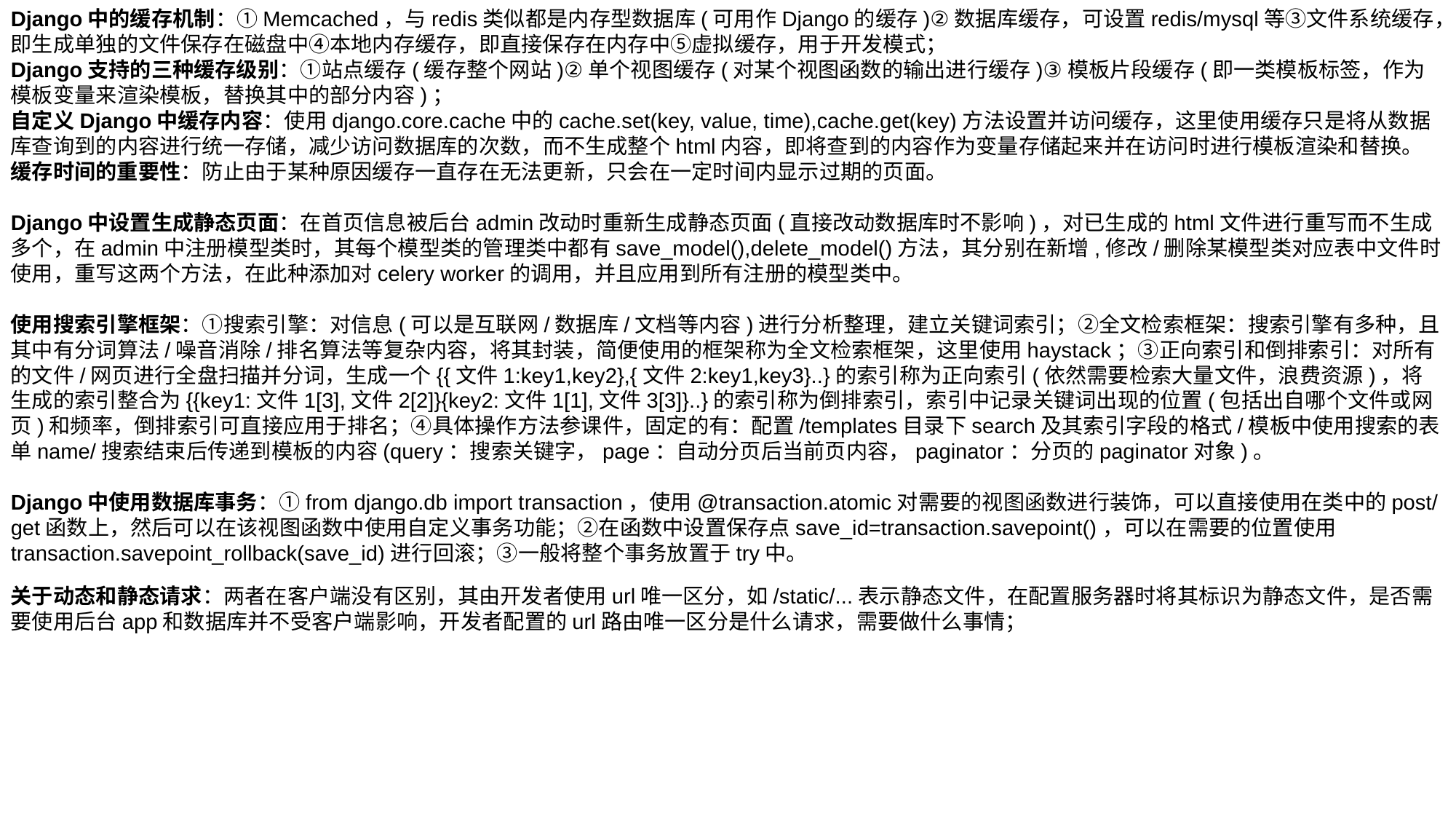

Django中的缓存机制：①Memcached，与redis类似都是内存型数据库(可用作Django的缓存)②数据库缓存，可设置redis/mysql等③文件系统缓存，即生成单独的文件保存在磁盘中④本地内存缓存，即直接保存在内存中⑤虚拟缓存，用于开发模式；
Django支持的三种缓存级别：①站点缓存(缓存整个网站)②单个视图缓存(对某个视图函数的输出进行缓存)③模板片段缓存(即一类模板标签，作为模板变量来渲染模板，替换其中的部分内容)；
自定义Django中缓存内容：使用django.core.cache中的cache.set(key, value, time),cache.get(key)方法设置并访问缓存，这里使用缓存只是将从数据库查询到的内容进行统一存储，减少访问数据库的次数，而不生成整个html内容，即将查到的内容作为变量存储起来并在访问时进行模板渲染和替换。
缓存时间的重要性：防止由于某种原因缓存一直存在无法更新，只会在一定时间内显示过期的页面。

Django中设置生成静态页面：在首页信息被后台admin改动时重新生成静态页面(直接改动数据库时不影响)，对已生成的html文件进行重写而不生成多个，在admin中注册模型类时，其每个模型类的管理类中都有save_model(),delete_model()方法，其分别在新增,修改/删除某模型类对应表中文件时使用，重写这两个方法，在此种添加对celery worker的调用，并且应用到所有注册的模型类中。

使用搜索引擎框架：①搜索引擎：对信息(可以是互联网/数据库/文档等内容)进行分析整理，建立关键词索引；②全文检索框架：搜索引擎有多种，且其中有分词算法/噪音消除/排名算法等复杂内容，将其封装，简便使用的框架称为全文检索框架，这里使用haystack；③正向索引和倒排索引：对所有的文件/网页进行全盘扫描并分词，生成一个{{文件1:key1,key2},{文件2:key1,key3}..}的索引称为正向索引(依然需要检索大量文件，浪费资源)，将生成的索引整合为{{key1:文件1[3],文件2[2]}{key2:文件1[1],文件3[3]}..}的索引称为倒排索引，索引中记录关键词出现的位置(包括出自哪个文件或网页)和频率，倒排索引可直接应用于排名；④具体操作方法参课件，固定的有：配置/templates目录下search及其索引字段的格式/模板中使用搜索的表单name/搜索结束后传递到模板的内容(query：搜索关键字，page：自动分页后当前页内容，paginator：分页的paginator对象)。

Django中使用数据库事务：①from django.db import transaction，使用@transaction.atomic对需要的视图函数进行装饰，可以直接使用在类中的post/ get函数上，然后可以在该视图函数中使用自定义事务功能；②在函数中设置保存点save_id=transaction.savepoint()，可以在需要的位置使用transaction.savepoint_rollback(save_id)进行回滚；③一般将整个事务放置于try中。
关于动态和静态请求：两者在客户端没有区别，其由开发者使用url唯一区分，如/static/...表示静态文件，在配置服务器时将其标识为静态文件，是否需要使用后台app和数据库并不受客户端影响，开发者配置的url路由唯一区分是什么请求，需要做什么事情；